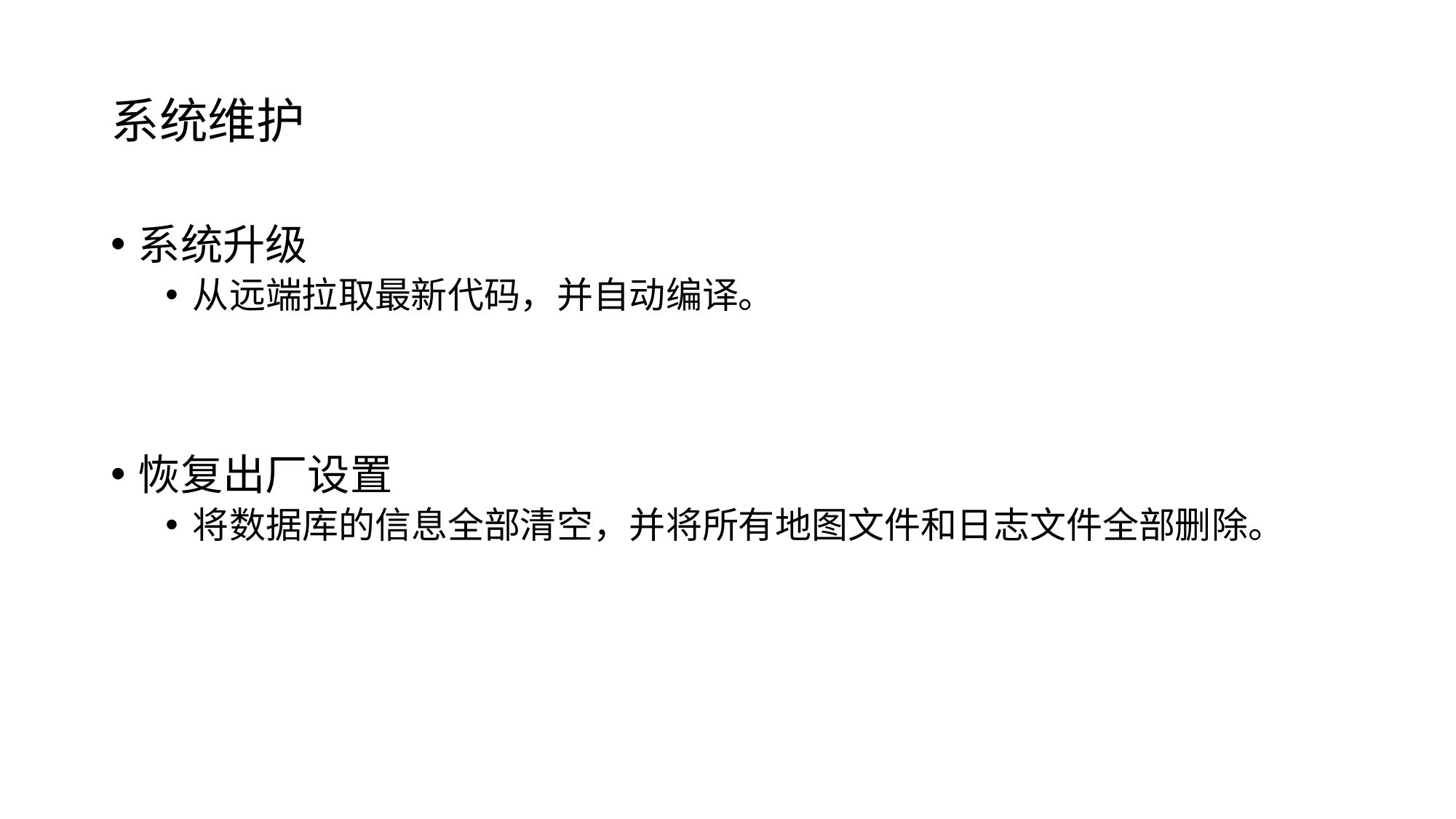

# 系统维护
系统升级
从远端拉取最新代码，并自动编译。

恢复出厂设置
将数据库的信息全部清空，并将所有地图文件和日志文件全部删除。